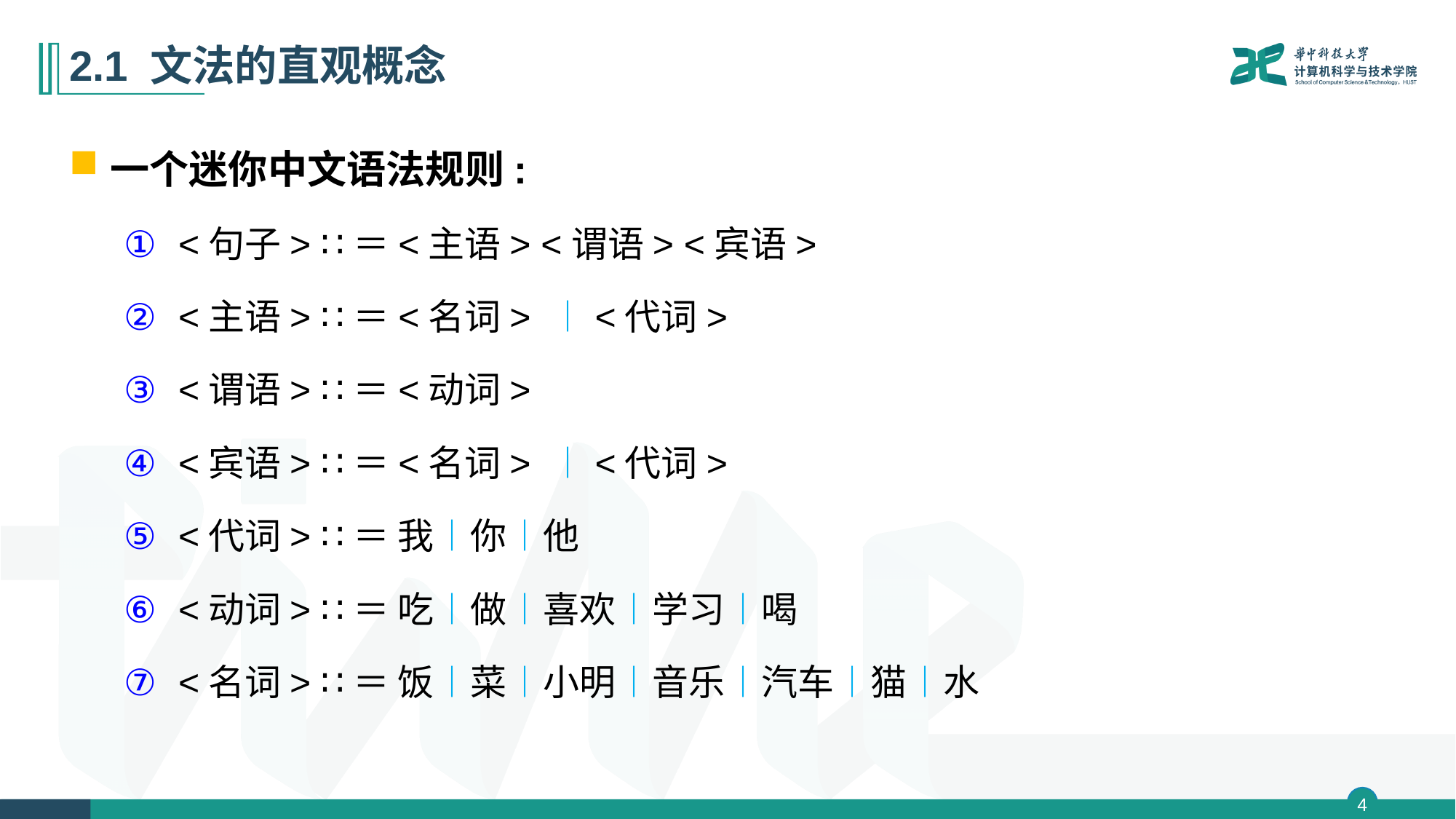

# 2.1 文法的直观概念
一个迷你中文语法规则:
<句子> ∷＝<主语> <谓语> <宾语>
<主语> ∷＝<名词> ︱<代词>
<谓语> ∷＝<动词>
<宾语> ∷＝<名词> ︱<代词>
<代词> ∷＝ 我︱你︱他
<动词> ∷＝ 吃︱做︱喜欢︱学习︱喝
<名词> ∷＝ 饭︱菜︱小明︱音乐︱汽车︱猫︱水